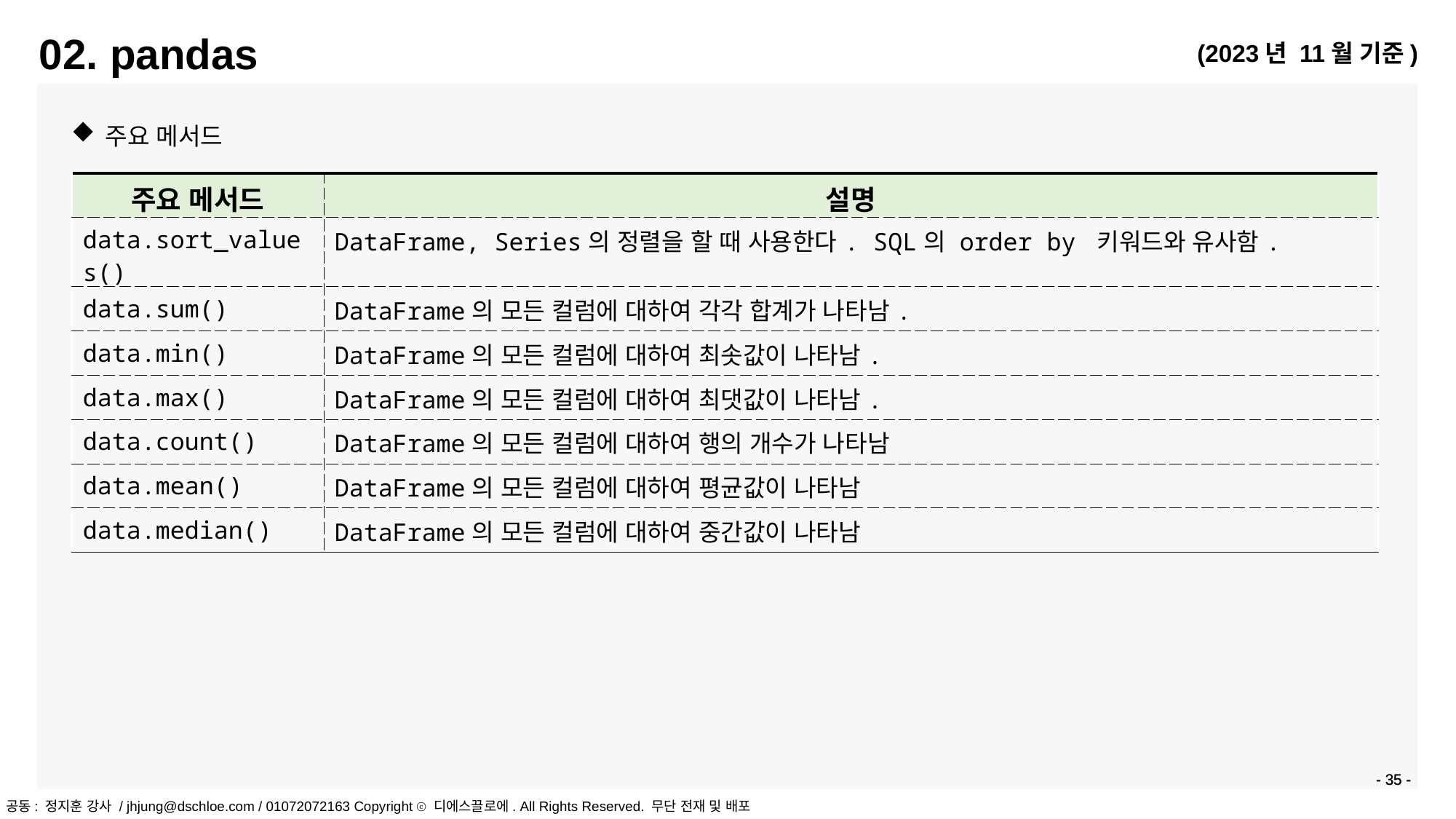

02. pandas
주요 메서드
| 주요 메서드 | 설명 |
| --- | --- |
| data.sort\_values() | DataFrame, Series의 정렬을 할 때 사용한다. SQL의 order by 키워드와 유사함. |
| data.sum() | DataFrame의 모든 컬럼에 대하여 각각 합계가 나타남. |
| data.min() | DataFrame의 모든 컬럼에 대하여 최솟값이 나타남. |
| data.max() | DataFrame의 모든 컬럼에 대하여 최댓값이 나타남. |
| data.count() | DataFrame의 모든 컬럼에 대하여 행의 개수가 나타남 |
| data.mean() | DataFrame의 모든 컬럼에 대하여 평균값이 나타남 |
| data.median() | DataFrame의 모든 컬럼에 대하여 중간값이 나타남 |
- 35 -